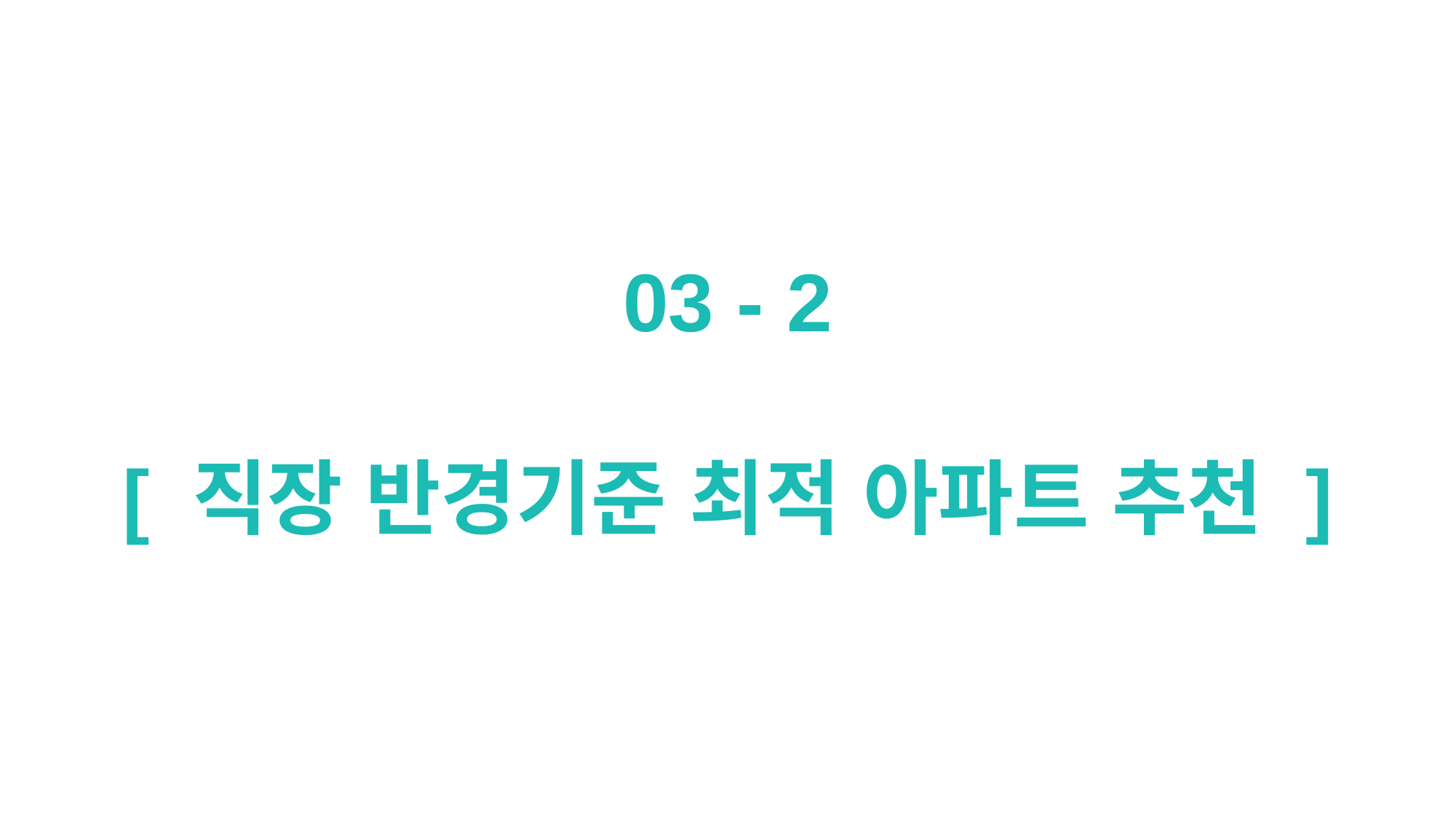

03 - 2

[ 직장 반경기준 최적 아파트 추천 ]